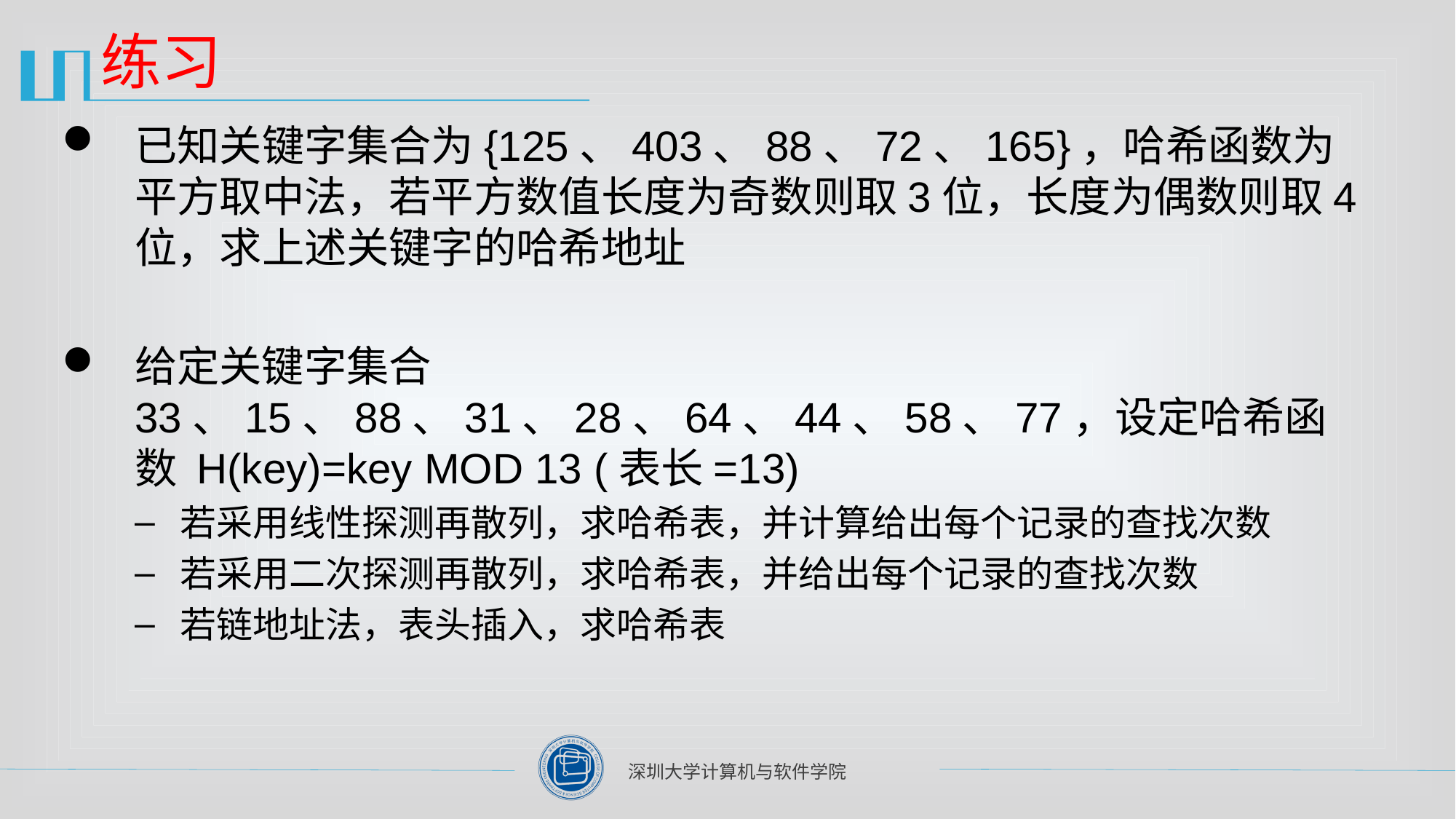

# 练习
已知关键字集合为{125、403、88、72、165}，哈希函数为平方取中法，若平方数值长度为奇数则取3位，长度为偶数则取4位，求上述关键字的哈希地址

给定关键字集合33、15、88、31、28、64、44、58、77，设定哈希函数 H(key)=key MOD 13 (表长=13)
若采用线性探测再散列，求哈希表，并计算给出每个记录的查找次数
若采用二次探测再散列，求哈希表，并给出每个记录的查找次数
若链地址法，表头插入，求哈希表
140